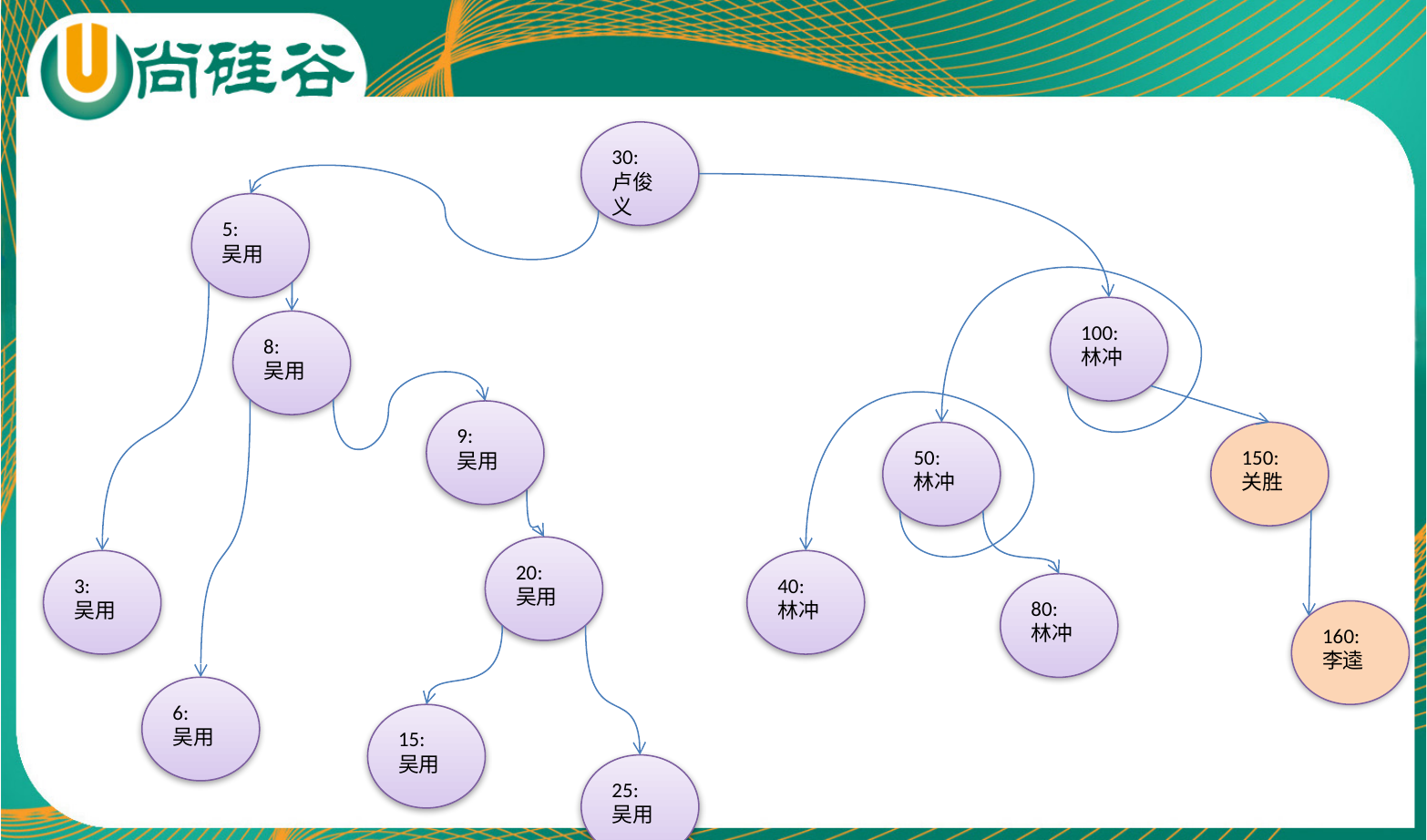

30:
卢俊义
5:
吴用
100:
林冲
8:
吴用
9:
吴用
150:
关胜
50:
林冲
20:
吴用
3:
吴用
40:
林冲
80:
林冲
160:
李逵
6:
吴用
15:
吴用
25:
吴用